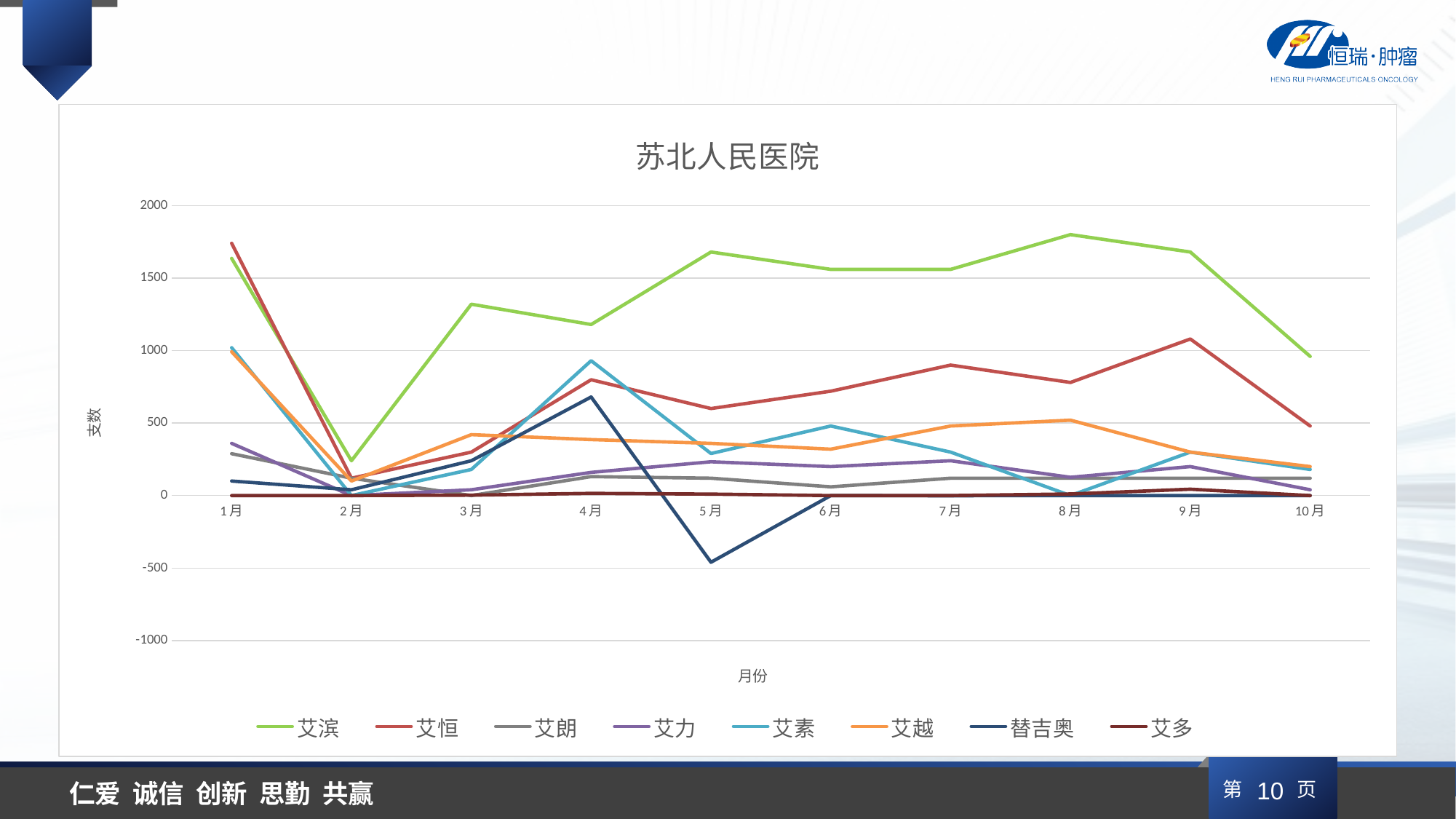

### Chart: 苏北人民医院

| Category | 艾滨 | 艾恒 | 艾朗 | 艾力 | 艾素 | 艾越 | 替吉奥 | 艾多 |
|---|---|---|---|---|---|---|---|---|
| 1月 | 1636.0 | 1740.0 | 289.0 | 360.0 | 1020.0 | 992.0 | 100.0 | 0.0 |
| 2月 | 240.0 | 120.0 | 120.0 | 0.0 | 0.0 | 100.0 | 40.0 | 0.0 |
| 3月 | 1320.0 | 300.0 | 0.0 | 40.0 | 180.0 | 420.0 | 240.0 | 3.0 |
| 4月 | 1180.0 | 799.0 | 131.0 | 160.0 | 930.0 | 386.0 | 680.0 | 15.0 |
| 5月 | 1680.0 | 600.0 | 120.0 | 233.0 | 290.0 | 360.0 | -460.0 | 10.0 |
| 6月 | 1560.0 | 720.0 | 60.0 | 200.0 | 480.0 | 320.0 | 0.0 | 0.0 |
| 7月 | 1560.0 | 900.0 | 120.0 | 240.0 | 300.0 | 480.0 | -1.0 | 0.0 |
| 8月 | 1800.0 | 780.0 | 120.0 | 126.0 | 0.0 | 520.0 | 0.0 | 11.0 |
| 9月 | 1680.0 | 1080.0 | 120.0 | 200.0 | 300.0 | 300.0 | 0.0 | 44.0 |
| 10月 | 960.0 | 480.0 | 120.0 | 40.0 | 180.0 | 200.0 | 0.0 | 0.0 |